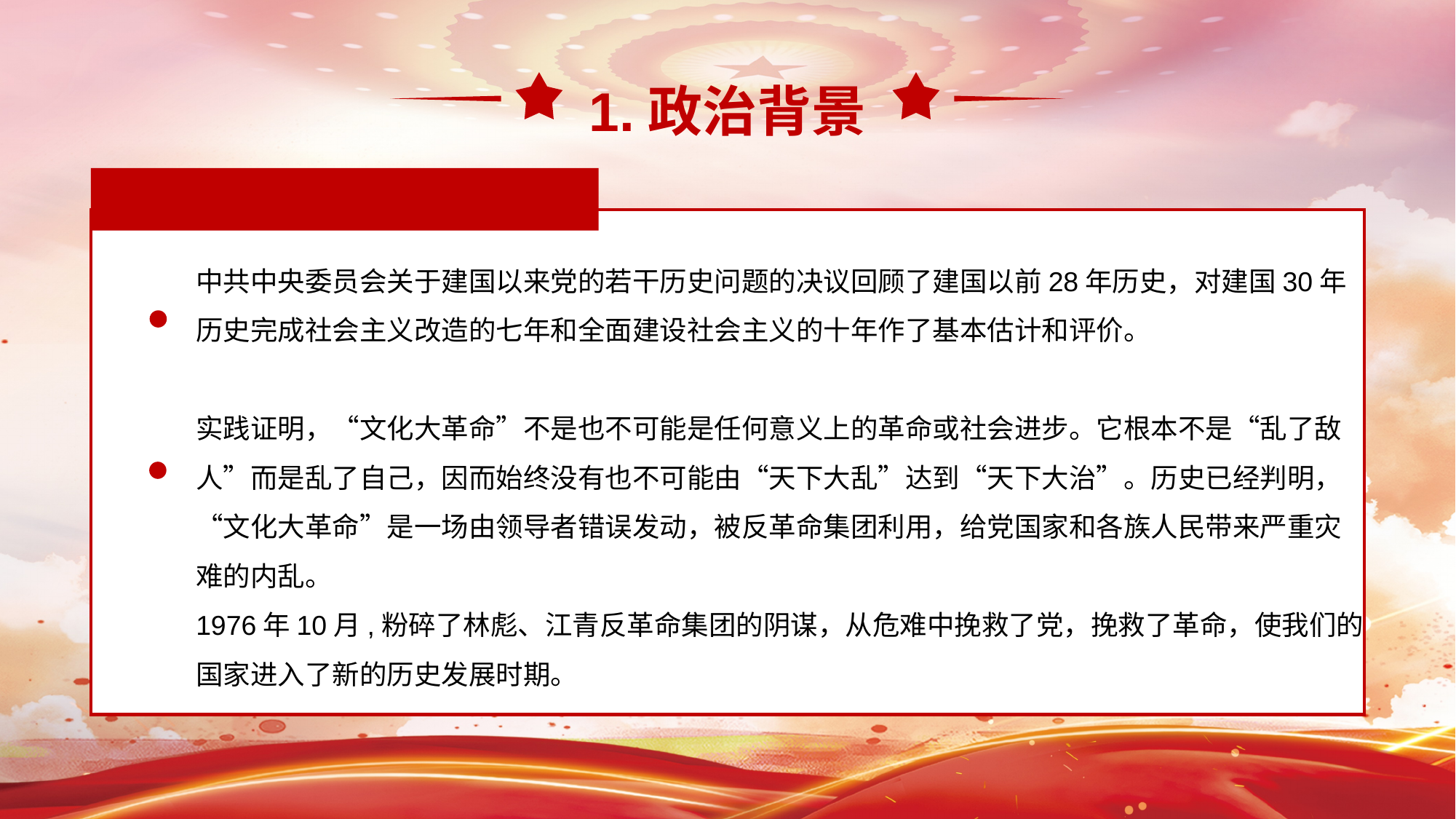

1.政治背景

中共中央委员会关于建国以来党的若干历史问题的决议回顾了建国以前28年历史，对建国30年历史完成社会主义改造的七年和全面建设社会主义的十年作了基本估计和评价。实践证明，“文化大革命”不是也不可能是任何意义上的革命或社会进步。它根本不是“乱了敌人”而是乱了自己，因而始终没有也不可能由“天下大乱”达到“天下大治”。历史已经判明，“文化大革命”是一场由领导者错误发动，被反革命集团利用，给党国家和各族人民带来严重灾难的内乱。
1976年10月,粉碎了林彪、江青反革命集团的阴谋，从危难中挽救了党，挽救了革命，使我们的国家进入了新的历史发展时期。